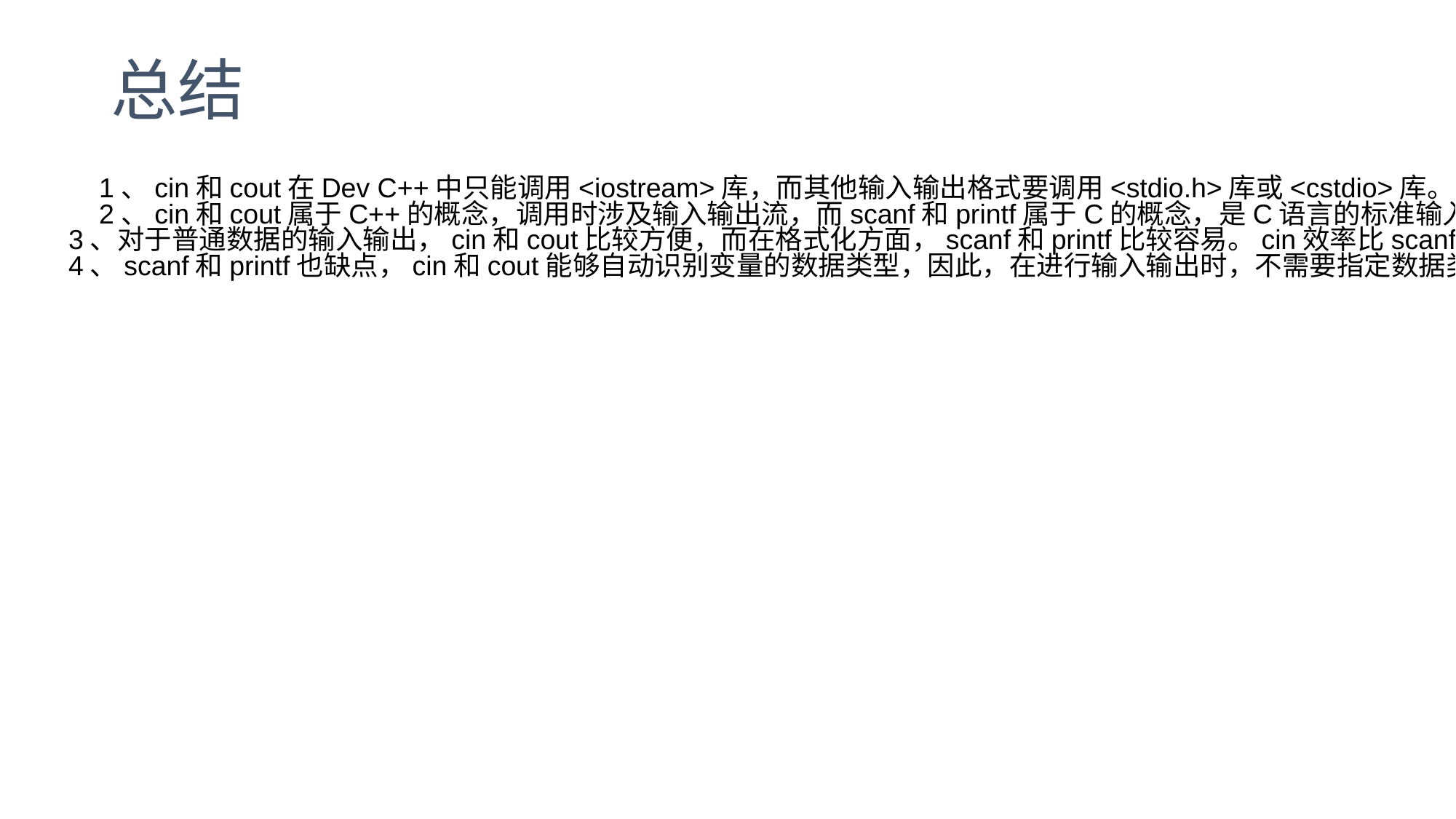

# 总结
　　1、cin和cout在Dev C++中只能调用<iostream>库，而其他输入输出格式要调用<stdio.h>库或<cstdio>库。
　　2、cin和cout属于C++的概念，调用时涉及输入输出流，而scanf和printf属于C的概念，是C语言的标准输入/输出库中的函数，所以在时效上，scanf和printf优于cin、cout，对于大数据的输入输出，通常情况下应该用scanf、printf。
    3、对于普通数据的输入输出，cin和cout比较方便，而在格式化方面，scanf和printf比较容易。cin效率比scanf低很多，尤其输入数据达到20万以上时非常明显，在100万时cin读入就会超时。
    4、scanf和printf也缺点，cin和cout能够自动识别变量的数据类型，因此，在进行输入输出时，不需要指定数据类型，printf和scanf函数在输入输出时需指定数据类型。